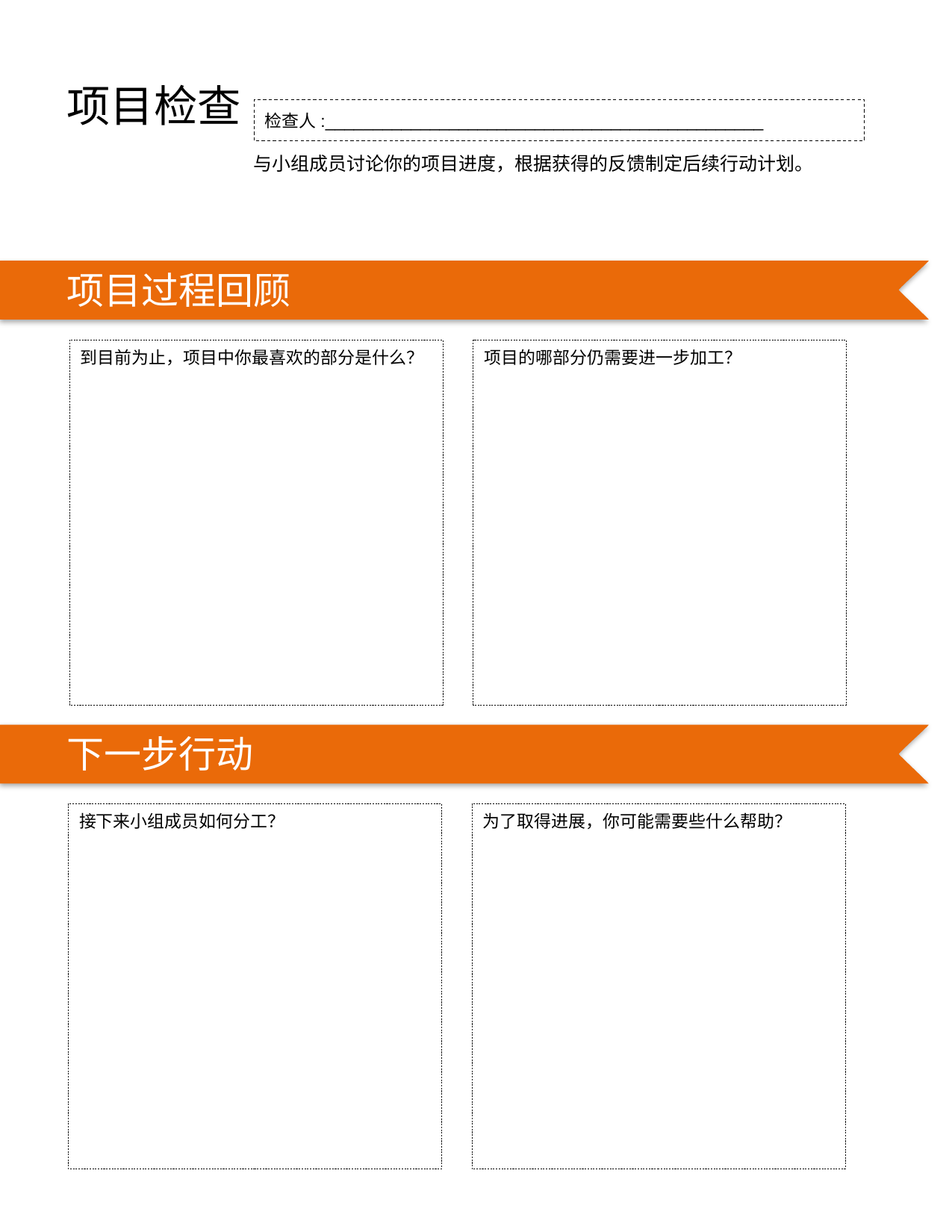

项目检查
检查人:______________________________________________
与小组成员讨论你的项目进度，根据获得的反馈制定后续行动计划。

项目过程回顾

到目前为止，项目中你最喜欢的部分是什么？
项目的哪部分仍需要进一步加工？

下一步行动

接下来小组成员如何分工？
为了取得进展，你可能需要些什么帮助？